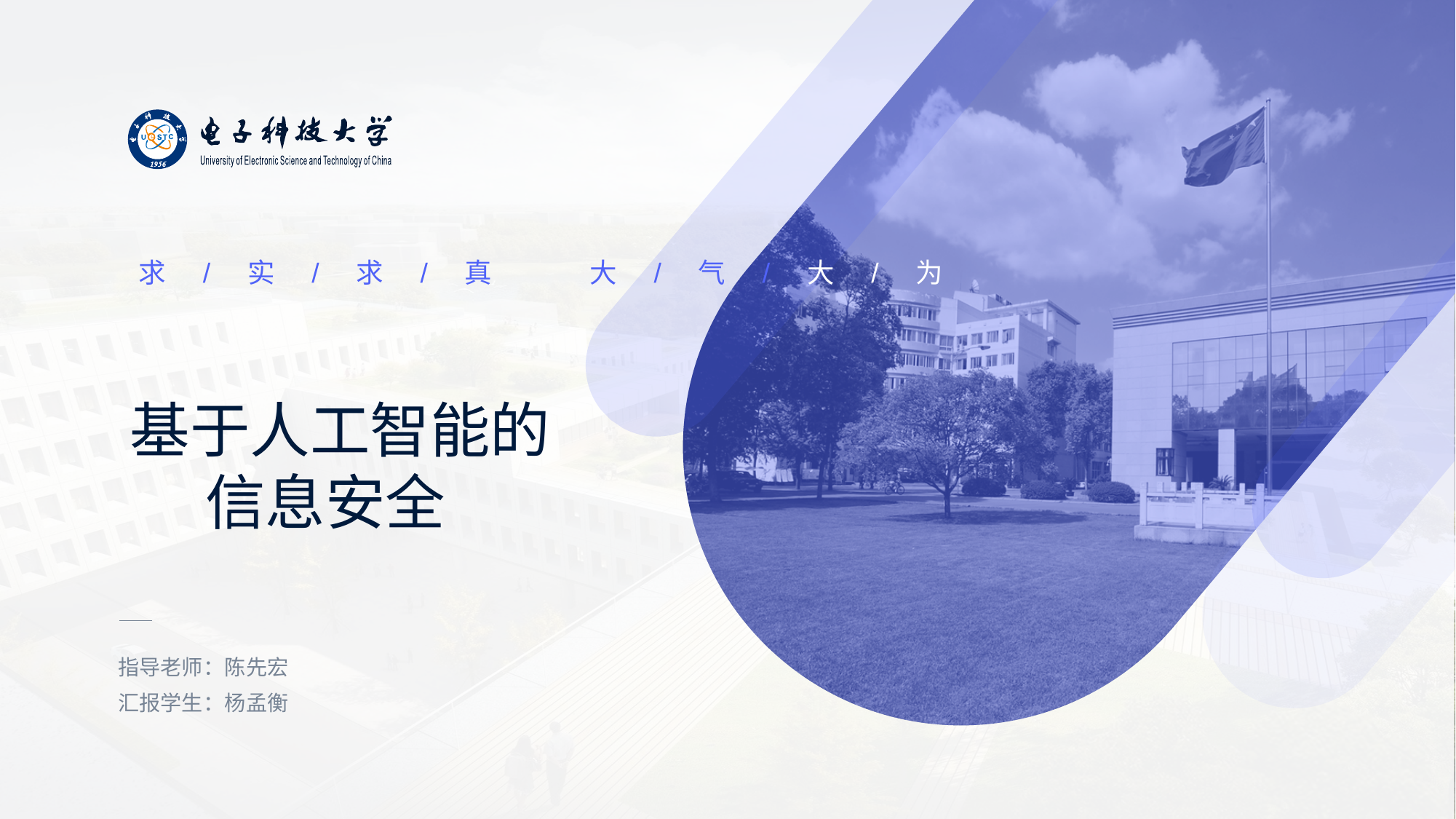

求/实/求/真  大/气/大/为
# 基于人工智能的 信息安全
指导老师 ：陈先宏
汇报学生 ：杨孟衡